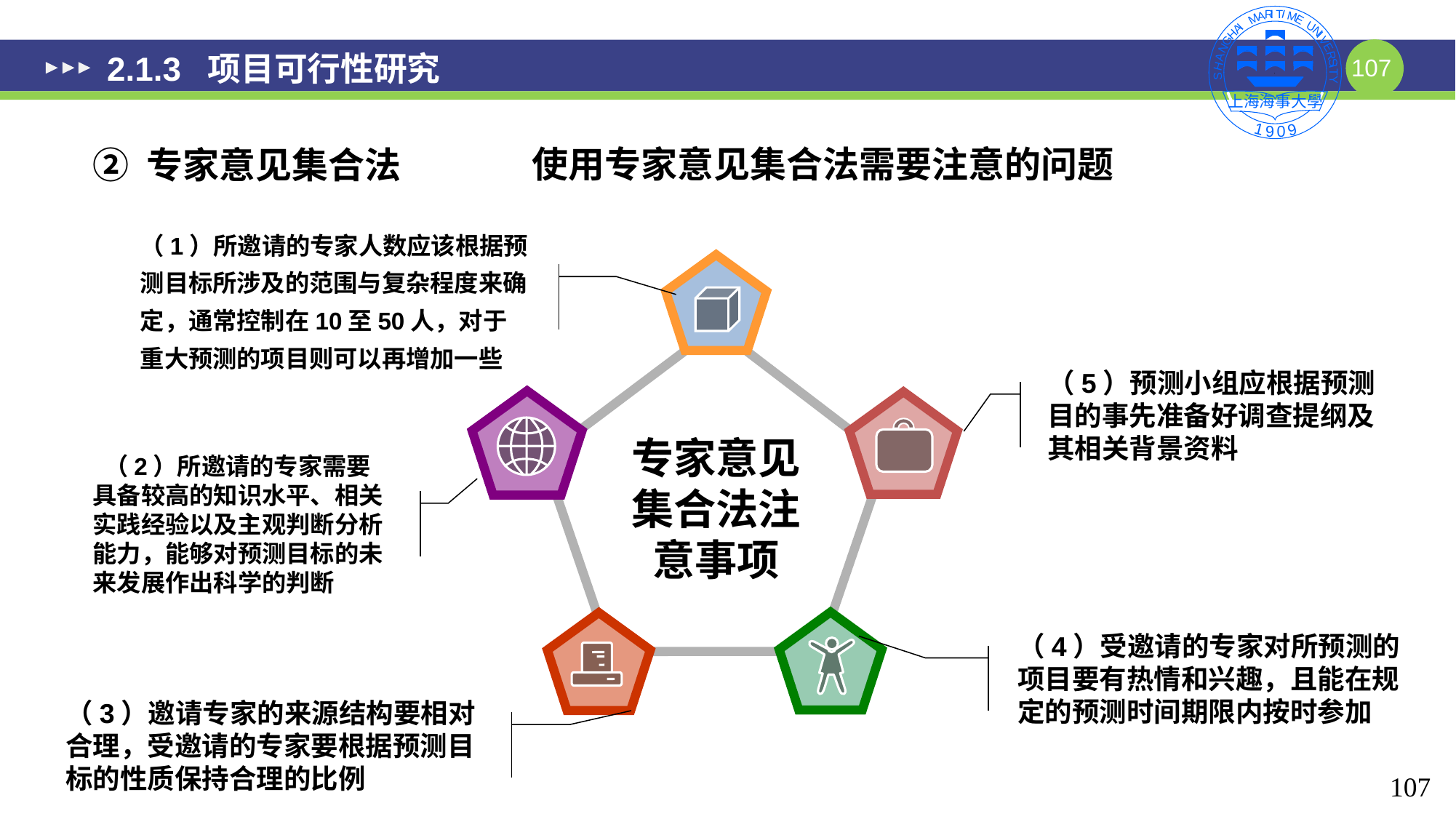

# 2.1.3  项目可行性研究
使用专家意见集合法需要注意的问题
② 专家意见集合法

（1）所邀请的专家人数应该根据预测目标所涉及的范围与复杂程度来确定，通常控制在10至50人，对于重大预测的项目则可以再增加一些

（5）预测小组应根据预测目的事先准备好调查提纲及其相关背景资料

专家意见集合法注意事项
 （2）所邀请的专家需要具备较高的知识水平、相关实践经验以及主观判断分析能力，能够对预测目标的未来发展作出科学的判断

（4）受邀请的专家对所预测的项目要有热情和兴趣，且能在规定的预测时间期限内按时参加

（3）邀请专家的来源结构要相对合理，受邀请的专家要根据预测目标的性质保持合理的比例
107
107